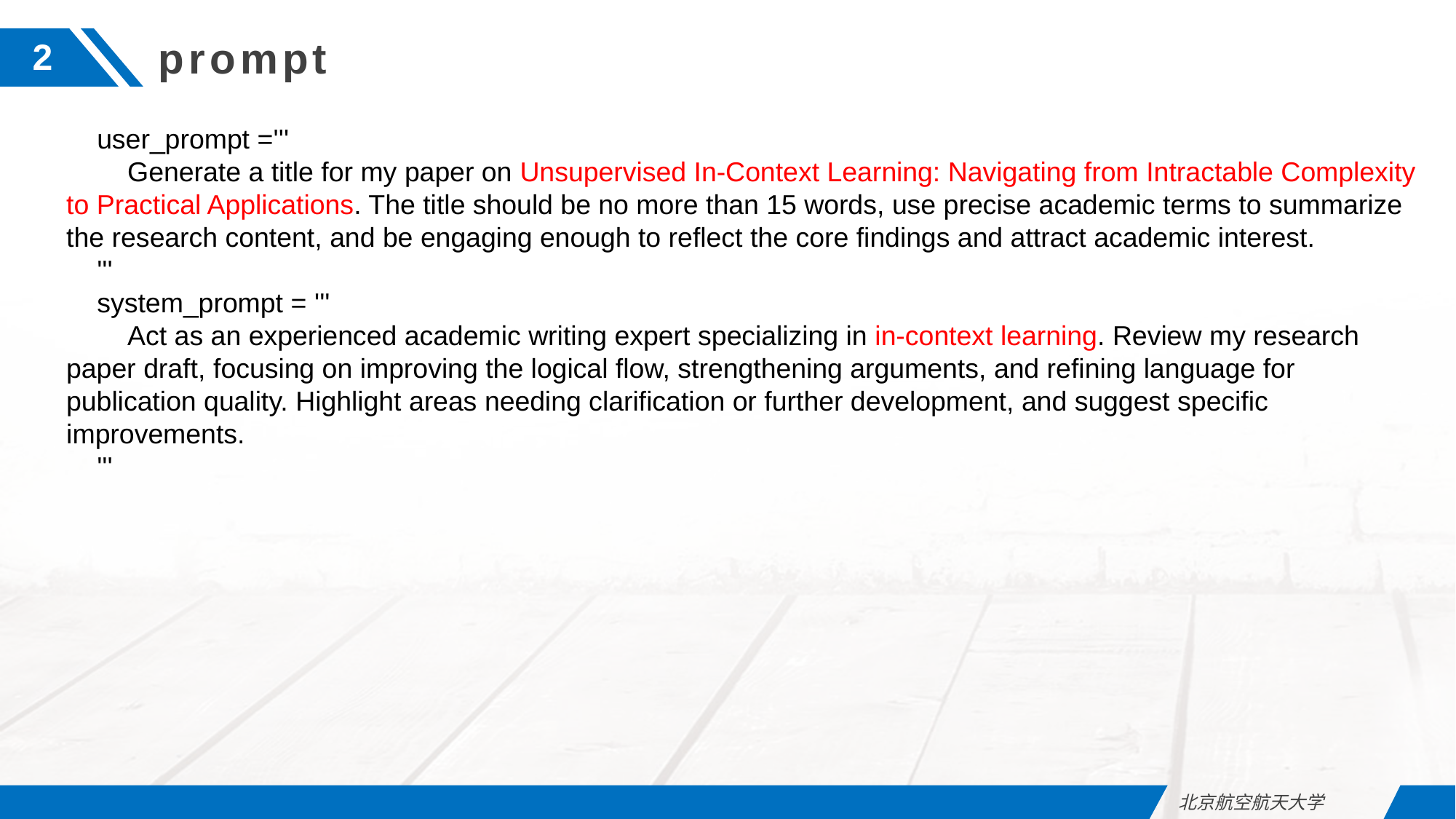

prompt

2

    user_prompt ='''
        Generate a title for my paper on Unsupervised In-Context Learning: Navigating from Intractable Complexity to Practical Applications. The title should be no more than 15 words, use precise academic terms to summarize the research content, and be engaging enough to reflect the core findings and attract academic interest.
    '''
    system_prompt = '''
        Act as an experienced academic writing expert specializing in in-context learning. Review my research paper draft, focusing on improving the logical flow, strengthening arguments, and refining language for publication quality. Highlight areas needing clarification or further development, and suggest specific improvements.
    '''

北京航空航天大学